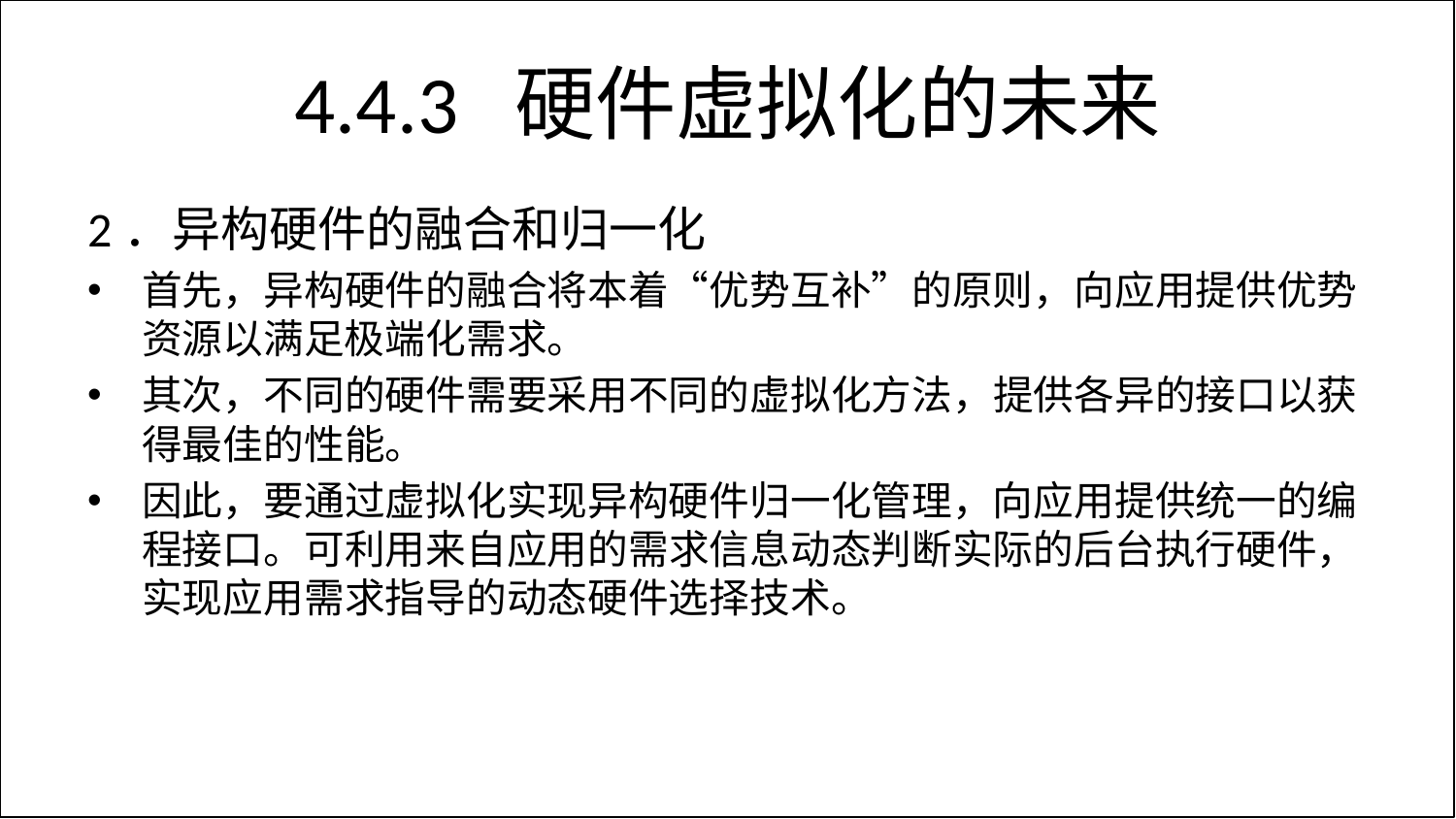

# 4.4.3  硬件虚拟化的未来
2．异构硬件的融合和归一化
首先，异构硬件的融合将本着“优势互补”的原则，向应用提供优势资源以满足极端化需求。
其次，不同的硬件需要采用不同的虚拟化方法，提供各异的接口以获得最佳的性能。
因此，要通过虚拟化实现异构硬件归一化管理，向应用提供统一的编程接口。可利用来自应用的需求信息动态判断实际的后台执行硬件，实现应用需求指导的动态硬件选择技术。